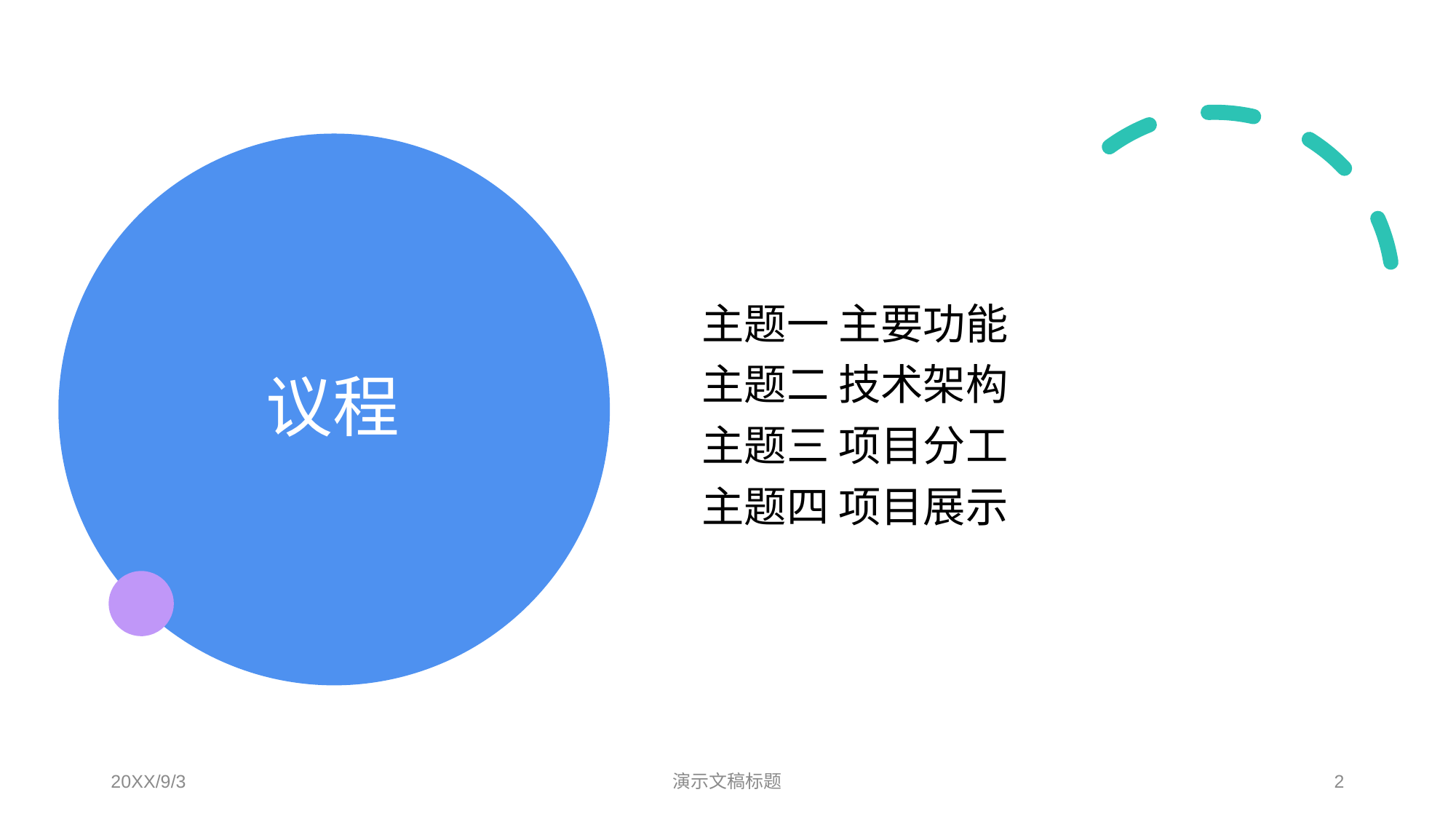

# 议程
主题一 主要功能
主题二 技术架构
主题三 项目分工
主题四 项目展示
20XX/9/3
演示文稿标题
2